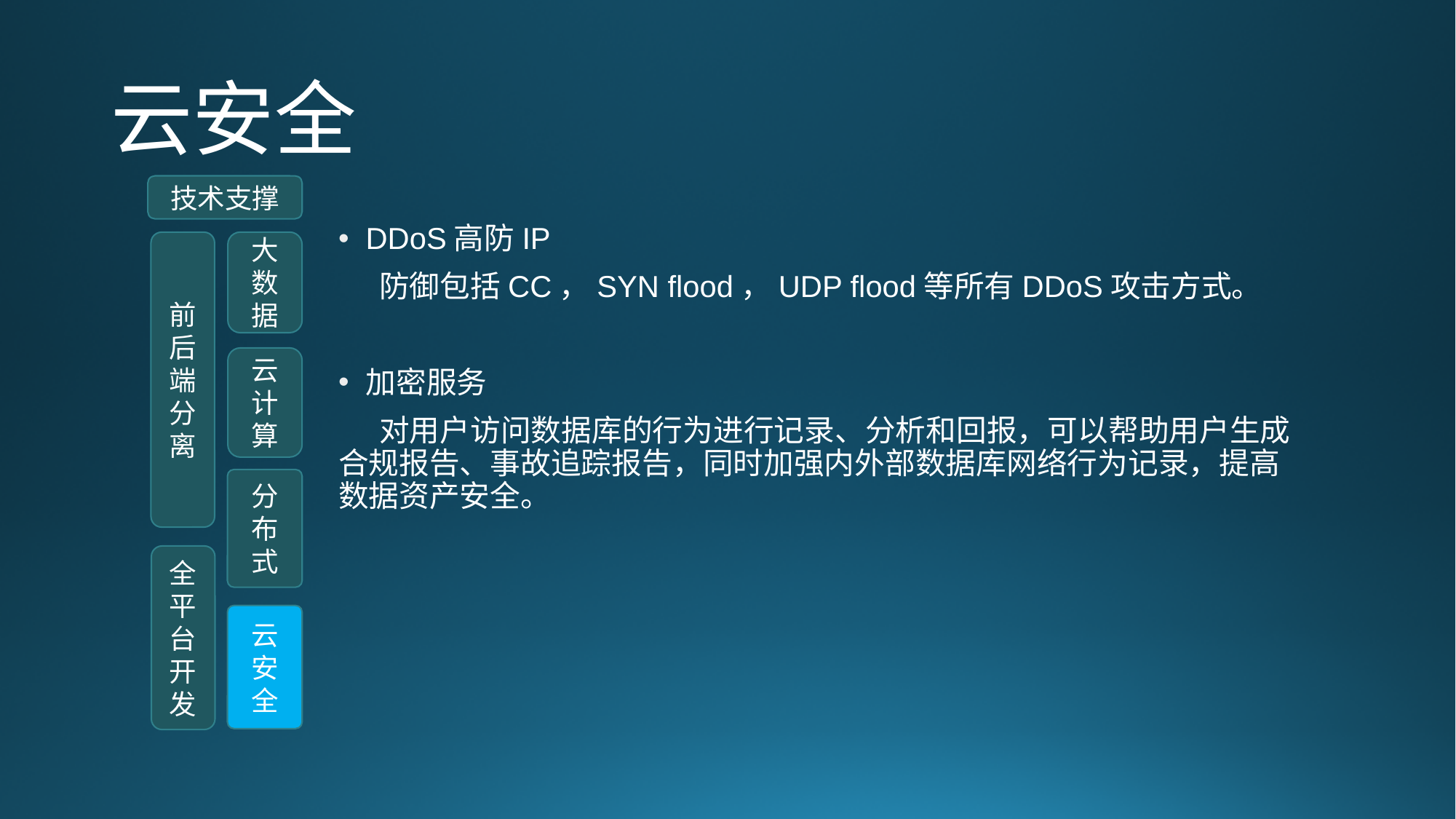

# 云安全
技术支撑
DDoS高防IP
     防御包括CC，SYN flood，UDP flood等所有DDoS攻击方式。

加密服务
     对用户访问数据库的行为进行记录、分析和回报，可以帮助用户生成合规报告、事故追踪报告，同时加强内外部数据库网络行为记录，提高数据资产安全。

前后端分离
大数据
云计算
分布式
全平台开发
云安全